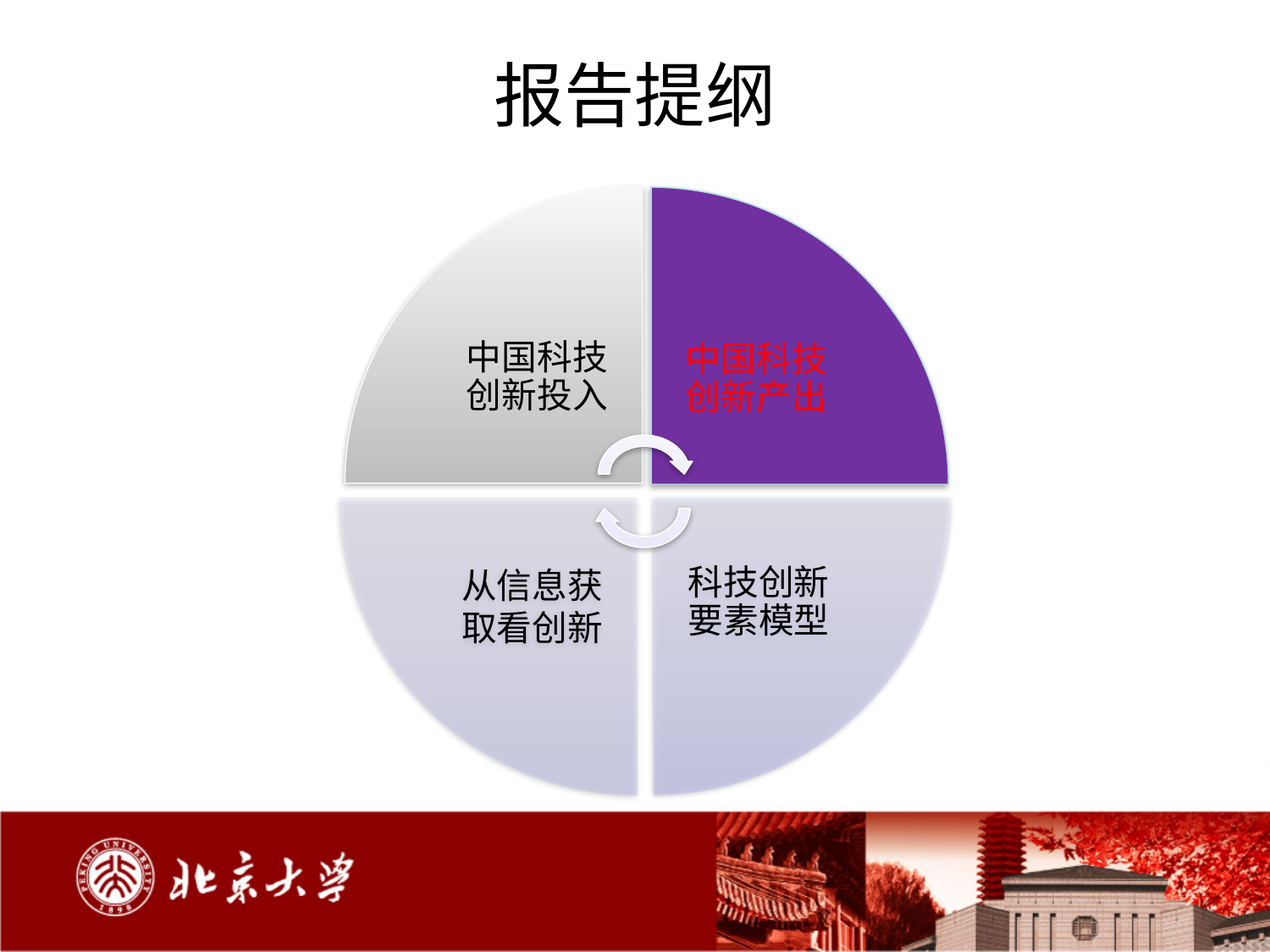

# 报告提纲
中国科技创新投入
中国科技创新产出
科技创新要素模型

从信息获取看创新